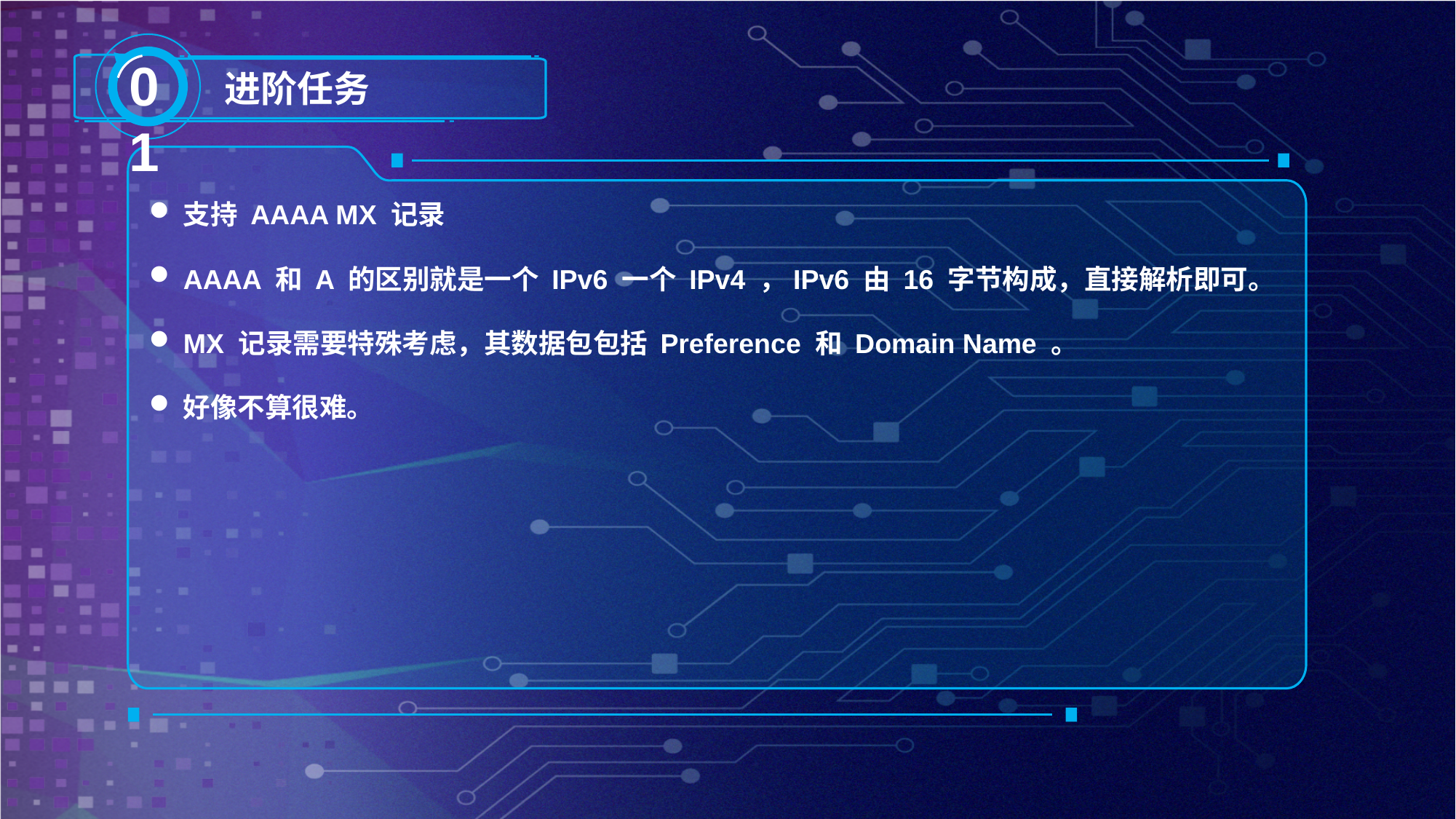

01

进阶任务

支持 AAAA MX 记录
AAAA 和 A 的区别就是一个 IPv6 一个 IPv4 ，IPv6 由 16 字节构成，直接解析即可。
MX 记录需要特殊考虑，其数据包包括 Preference 和 Domain Name 。
好像不算很难。